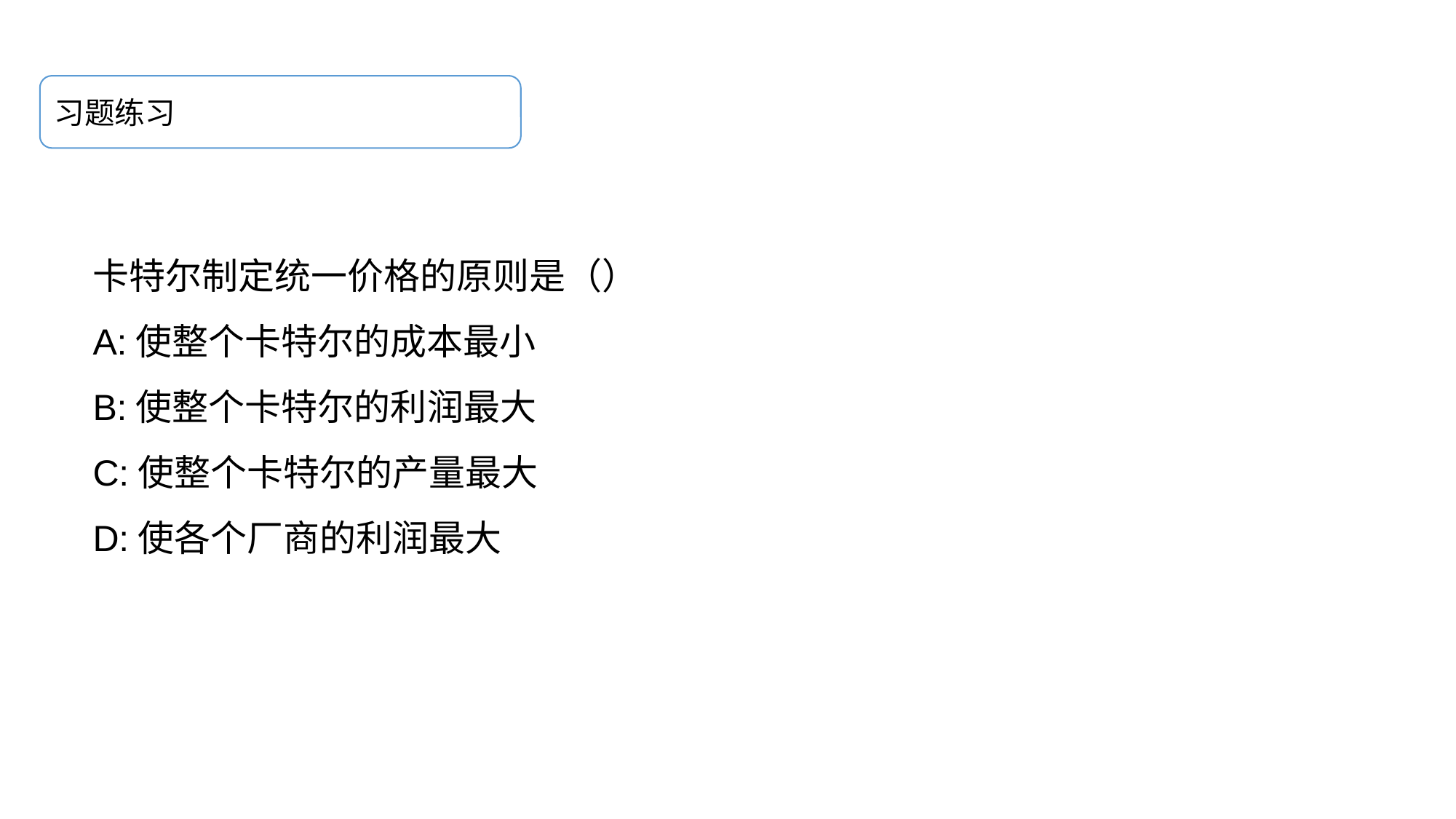

习题练习
卡特尔制定统一价格的原则是（）
A:使整个卡特尔的成本最小
B:使整个卡特尔的利润最大
C:使整个卡特尔的产量最大
D:使各个厂商的利润最大